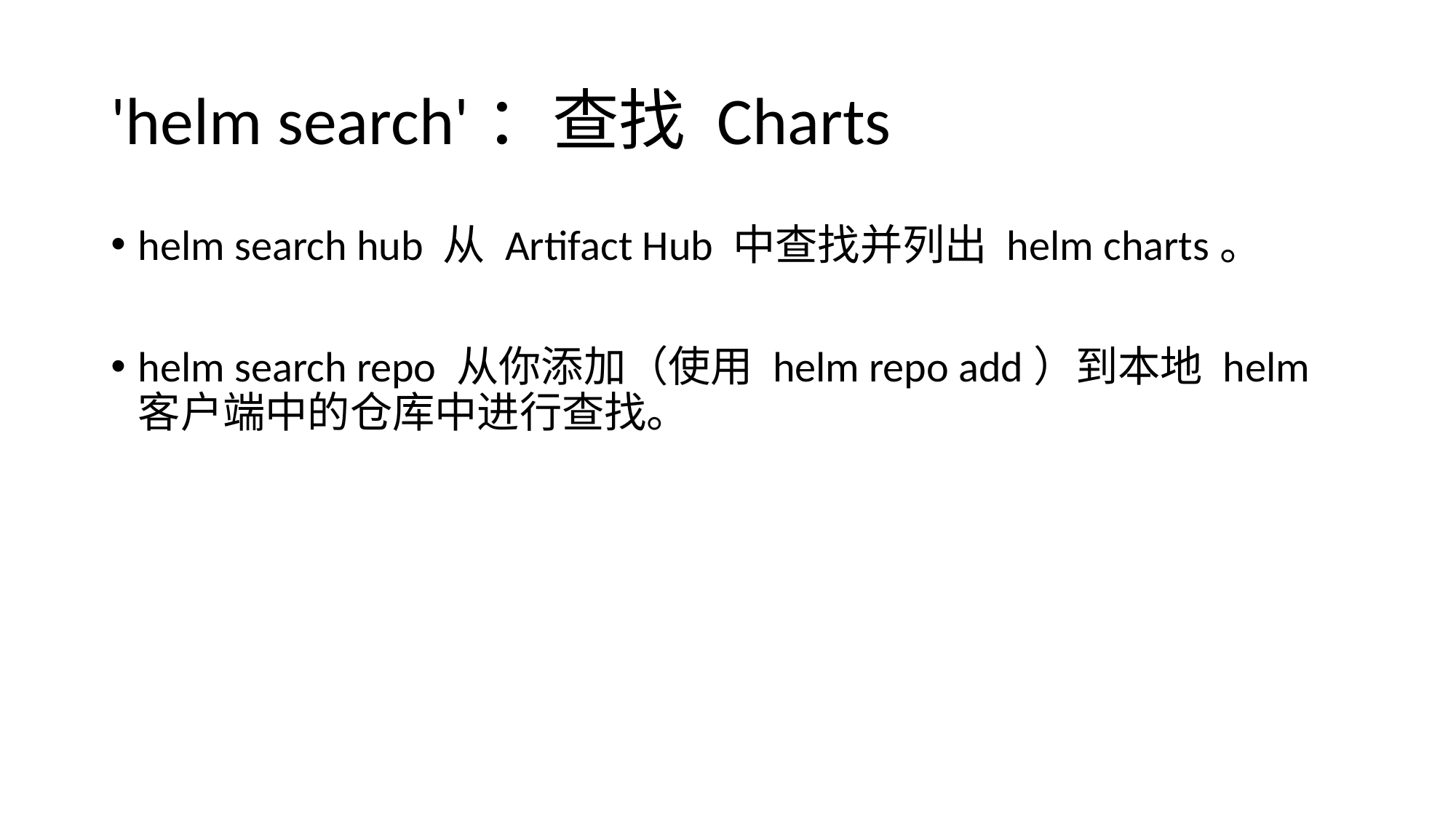

# 'helm search'：查找 Charts
helm search hub 从 Artifact Hub 中查找并列出 helm charts。

helm search repo 从你添加（使用 helm repo add）到本地 helm 客户端中的仓库中进行查找。